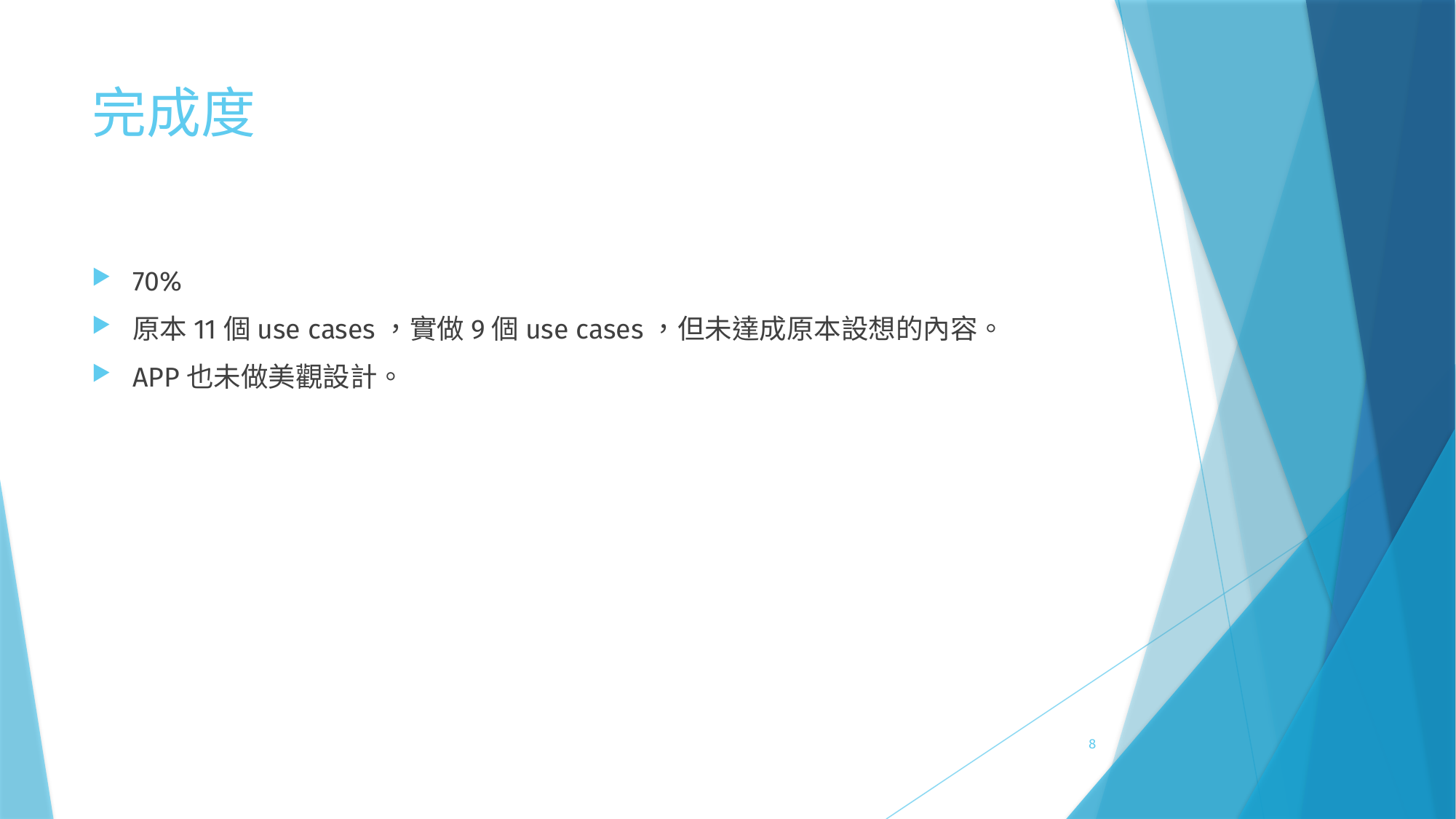

# 完成度
70%
原本11個use cases，實做9個use cases，但未達成原本設想的內容。
APP也未做美觀設計。
8